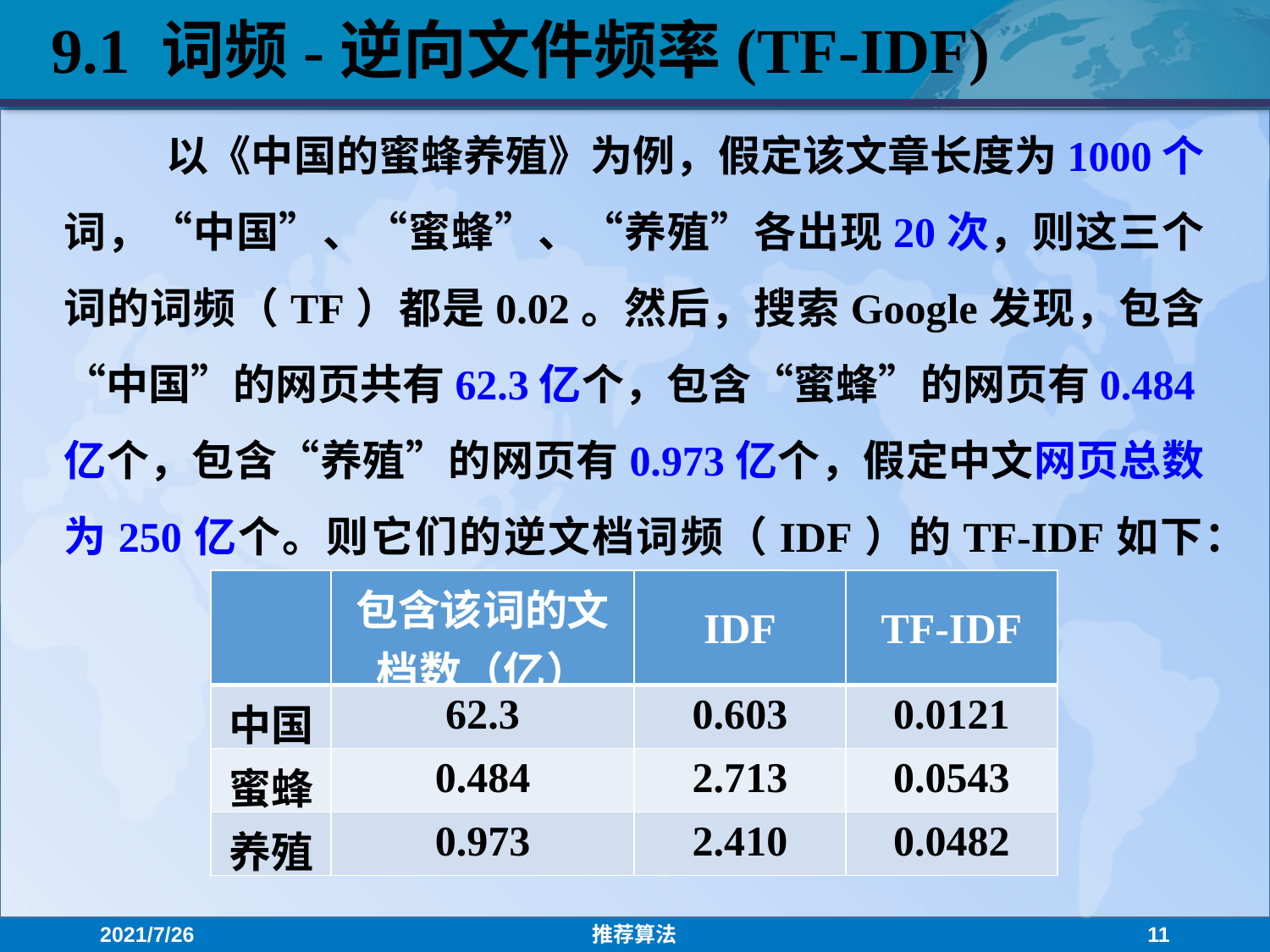

9.1 词频-逆向文件频率(TF-IDF)
   以《中国的蜜蜂养殖》为例，假定该文章长度为1000个词，“中国”、“蜜蜂”、“养殖”各出现20次，则这三个词的词频（TF）都是0.02。然后，搜索Google发现，包含“中国”的网页共有62.3亿个，包含“蜜蜂”的网页有0.484亿个，包含“养殖”的网页有0.973亿个，假定中文网页总数为250亿个。则它们的逆文档词频（IDF）的TF-IDF如下：

|  | 包含该词的文档数（亿） | IDF | TF-IDF |
| --- | --- | --- | --- |
| 中国 | 62.3 | 0.603 | 0.0121 |
| 蜜蜂 | 0.484 | 2.713 | 0.0543 |
| 养殖 | 0.973 | 2.410 | 0.0482 |
2021/7/26
推荐算法
11